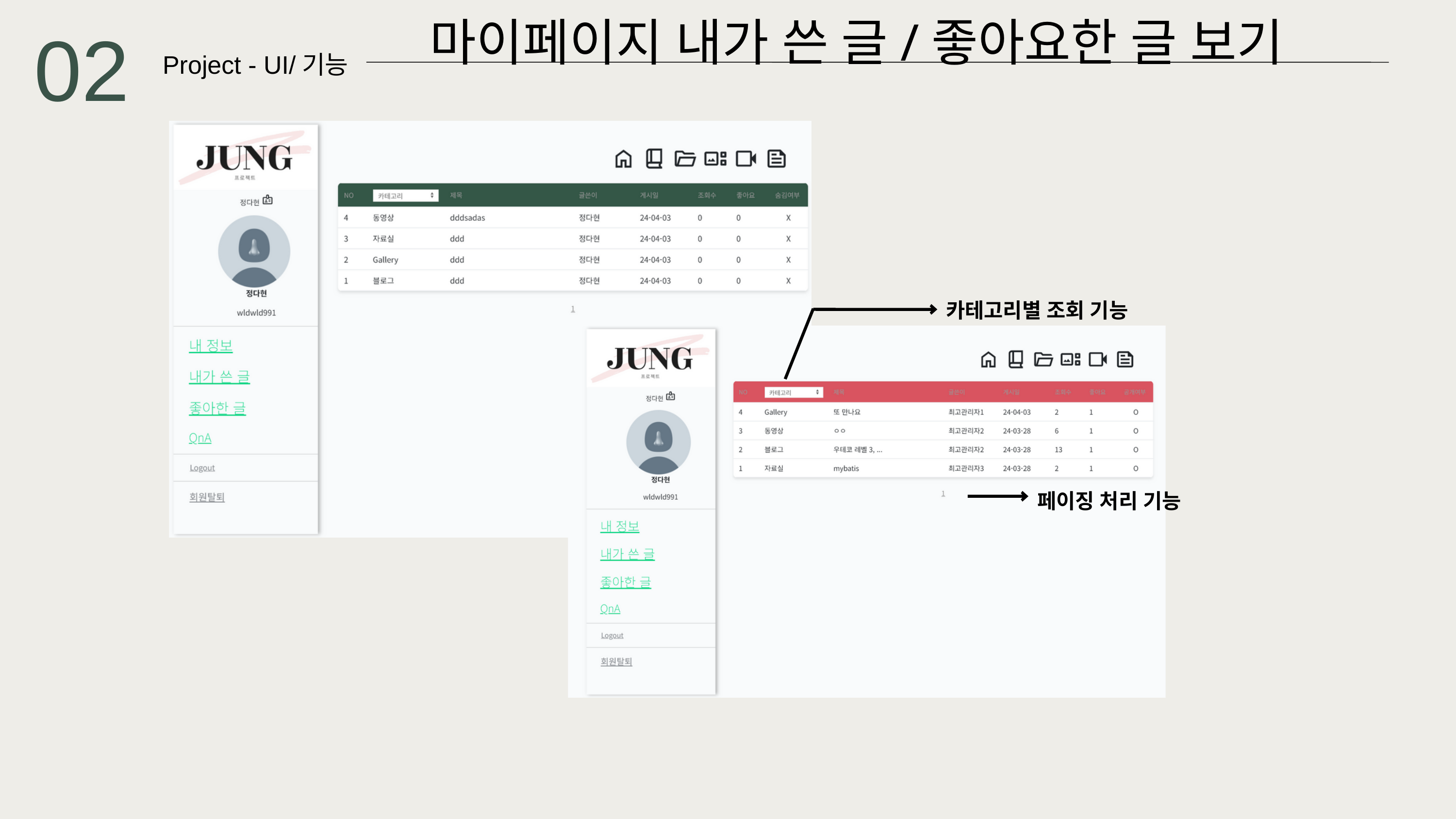

02
마이페이지 내가 쓴 글/좋아요한 글 보기
Project - UI/기능

카테고리별 조회 기능

페이징 처리 기능